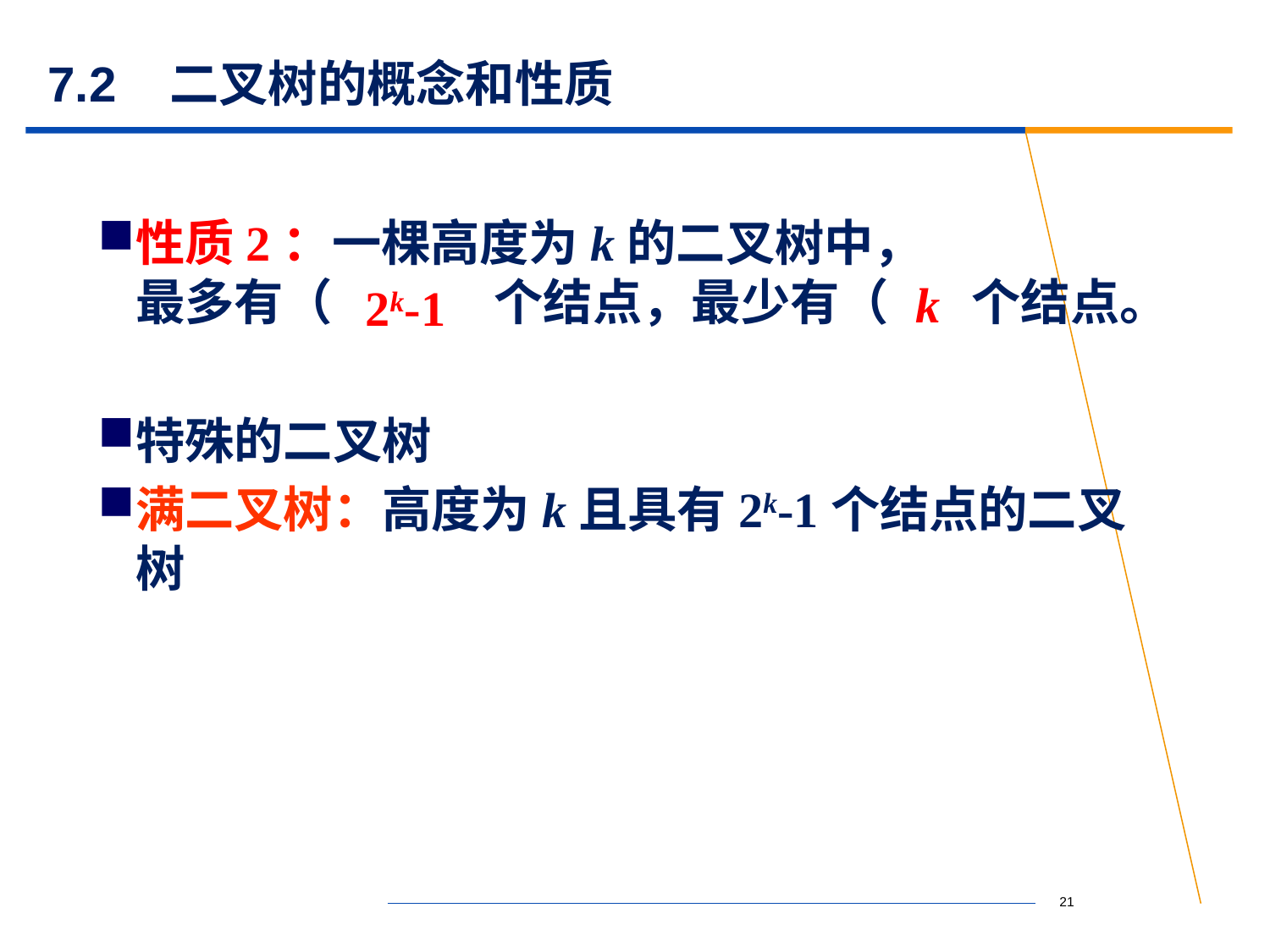

# 7.2   二叉树的概念和性质
性质2：一棵高度为k的二叉树中，
最多有（          ）个结点，最少有（   ）个结点。

特殊的二叉树
满二叉树：高度为k且具有2k-1个结点的二叉树

k
2k-1